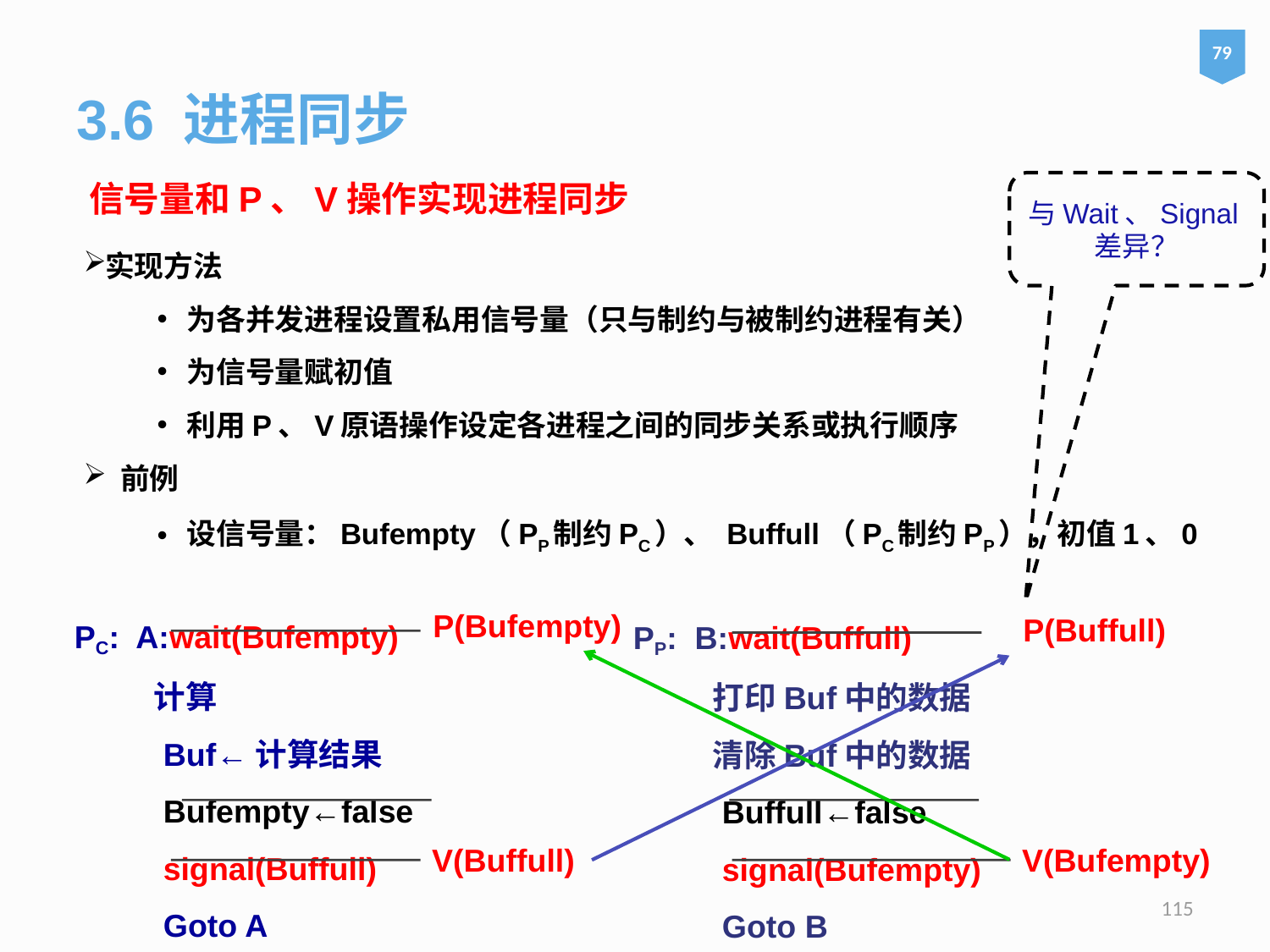

79
3.6 进程同步
信号量和P、V操作实现进程同步

与Wait、Signal差异？

实现方法
为各并发进程设置私用信号量（只与制约与被制约进程有关）
为信号量赋初值
利用P、V原语操作设定各进程之间的同步关系或执行顺序
前例
设信号量：Bufempty（PP制约PC）、 Buffull（PC制约PP），初值1、0

PC:  A:wait(Bufempty)
          计算
          Buf←计算结果
          Bufempty←false
          signal(Buffull)
          Goto A
PP:  B:wait(Buffull)
          打印Buf中的数据
          清除Buf中的数据
          Buffull←false
          signal(Bufempty)
          Goto B
P(Bufempty)
P(Buffull)

V(Buffull)
V(Bufempty)

115